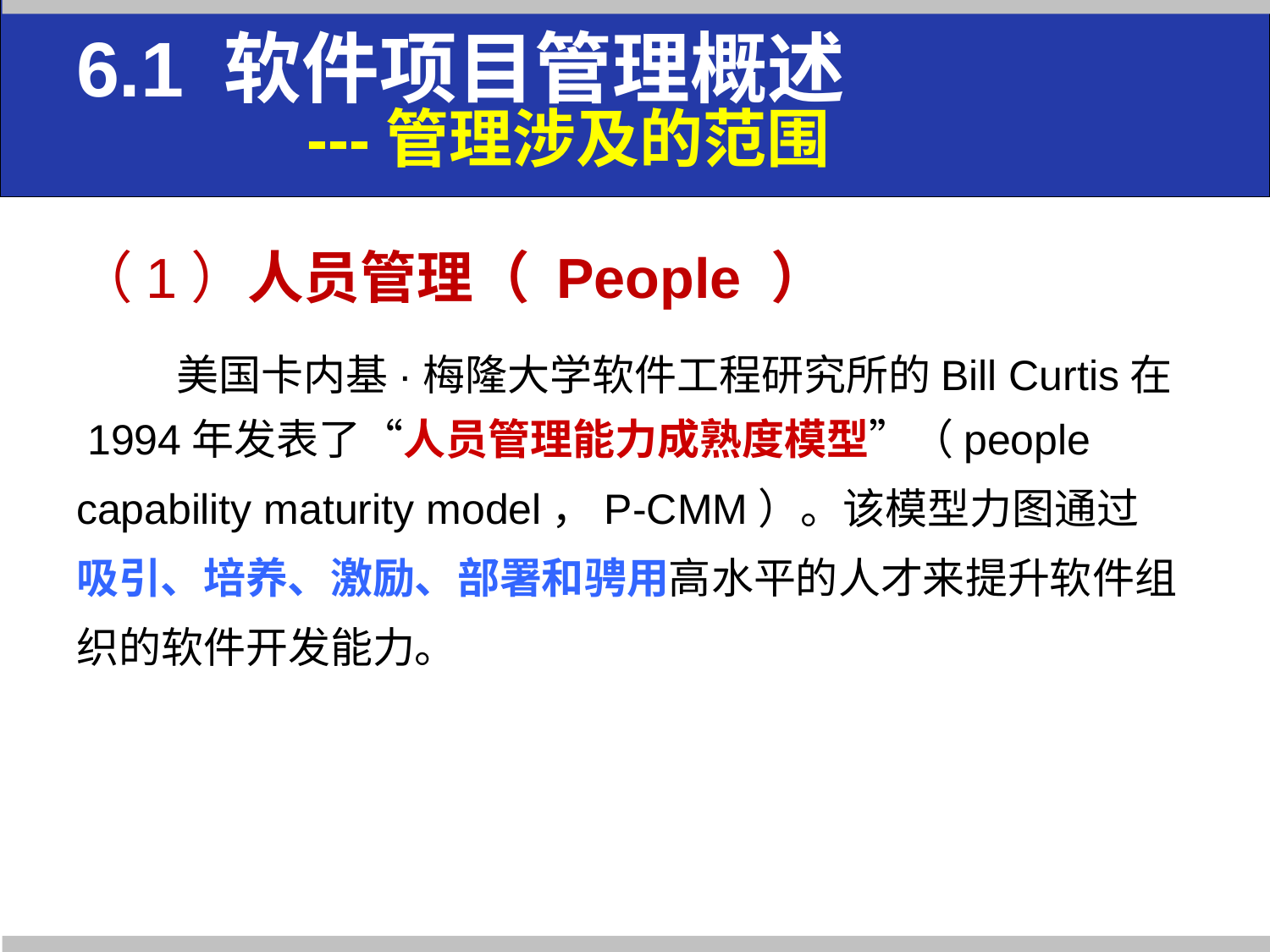

# 6.1 软件项目管理概述 ---管理涉及的范围
（1）人员管理（ People ）
 美国卡内基·梅隆大学软件工程研究所的Bill Curtis在1994年发表了“人员管理能力成熟度模型”（people
capability maturity model，P-CMM）。该模型力图通过
吸引、培养、激励、部署和骋用高水平的人才来提升软件组
织的软件开发能力。

720